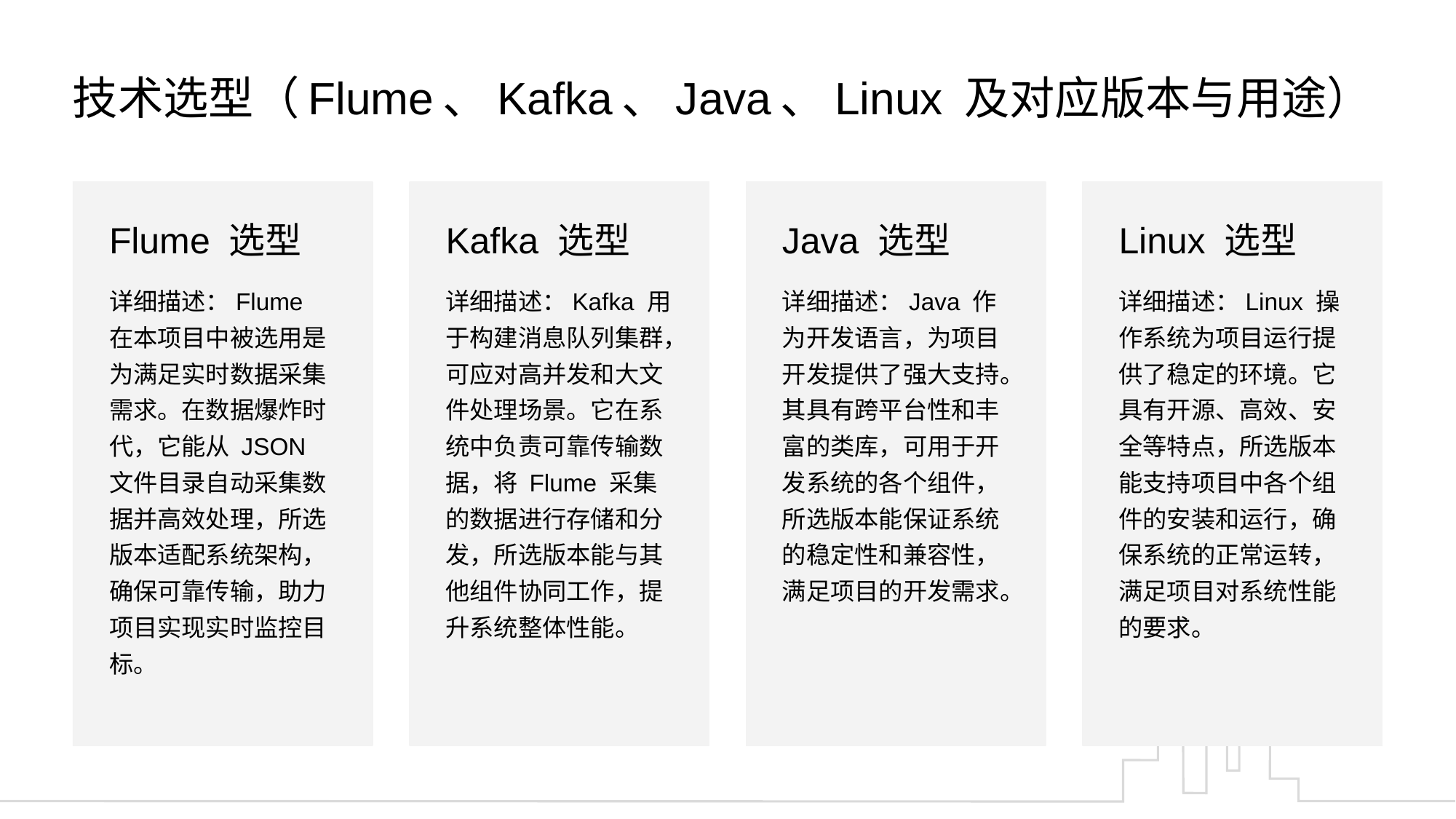

技术选型（Flume、Kafka、Java、Linux 及对应版本与用途）

Flume 选型
Kafka 选型
Java 选型
Linux 选型
详细描述：Flume 在本项目中被选用是为满足实时数据采集需求。在数据爆炸时代，它能从 JSON 文件目录自动采集数据并高效处理，所选版本适配系统架构，确保可靠传输，助力项目实现实时监控目标。
详细描述：Kafka 用于构建消息队列集群，可应对高并发和大文件处理场景。它在系统中负责可靠传输数据，将 Flume 采集的数据进行存储和分发，所选版本能与其他组件协同工作，提升系统整体性能。
详细描述：Java 作为开发语言，为项目开发提供了强大支持。其具有跨平台性和丰富的类库，可用于开发系统的各个组件，所选版本能保证系统的稳定性和兼容性，满足项目的开发需求。
详细描述：Linux 操作系统为项目运行提供了稳定的环境。它具有开源、高效、安全等特点，所选版本能支持项目中各个组件的安装和运行，确保系统的正常运转，满足项目对系统性能的要求。